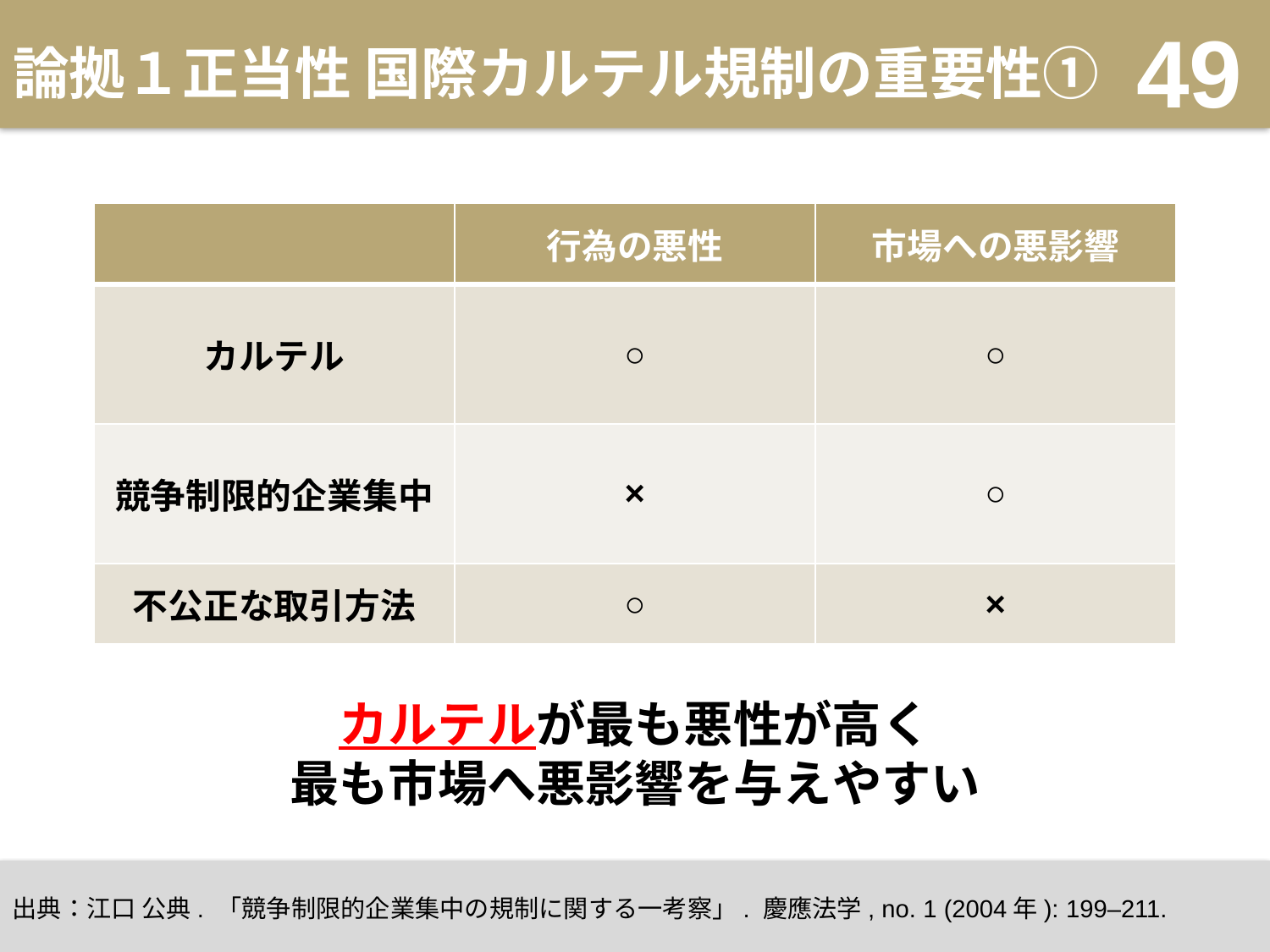

論拠１正当性 国際カルテル規制の重要性①
49
|  | 行為の悪性 | 市場への悪影響 |
| --- | --- | --- |
| カルテル | ○ | ○ |
| 競争制限的企業集中 | × | ○ |
| 不公正な取引方法 | ○ | × |
カルテルが最も悪性が高く
最も市場へ悪影響を与えやすい

出典：江口 公典. 「競争制限的企業集中の規制に関する一考察」. 慶應法学, no. 1 (2004年): 199–211.